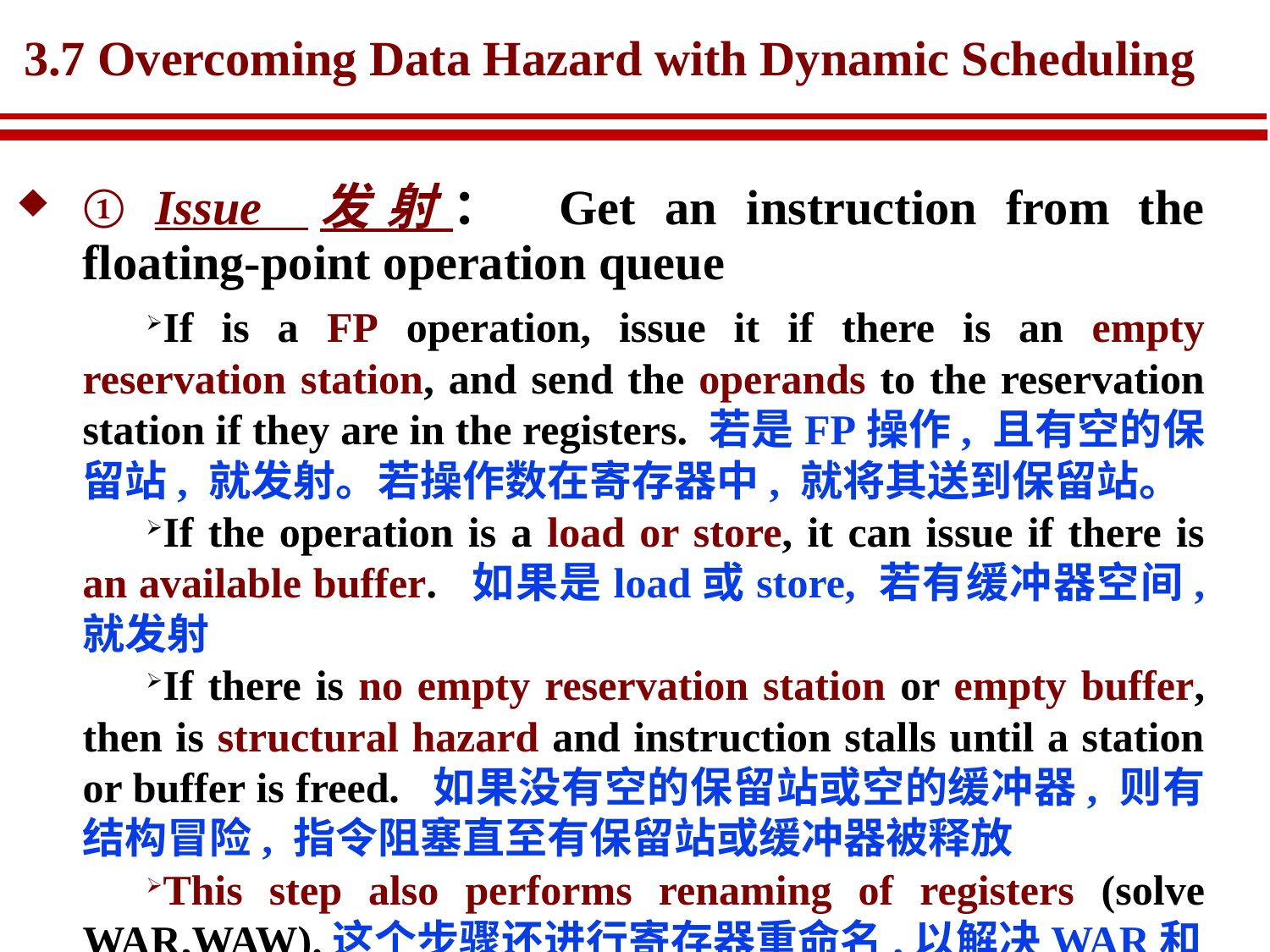

# 3.7 Overcoming Data Hazard with Dynamic Scheduling
① Issue 发射： Get an instruction from the floating-point operation queue
If is a FP operation, issue it if there is an empty reservation station, and send the operands to the reservation station if they are in the registers. 若是FP操作, 且有空的保留站, 就发射。若操作数在寄存器中, 就将其送到保留站。
If the operation is a load or store, it can issue if there is an available buffer.  如果是load或store, 若有缓冲器空间, 就发射
If there is no empty reservation station or empty buffer, then is structural hazard and instruction stalls until a station or buffer is freed.  如果没有空的保留站或空的缓冲器, 则有结构冒险, 指令阻塞直至有保留站或缓冲器被释放
This step also performs renaming of registers (solve WAR,WAW).这个步骤还进行寄存器重命名,以解决WAR和WAW